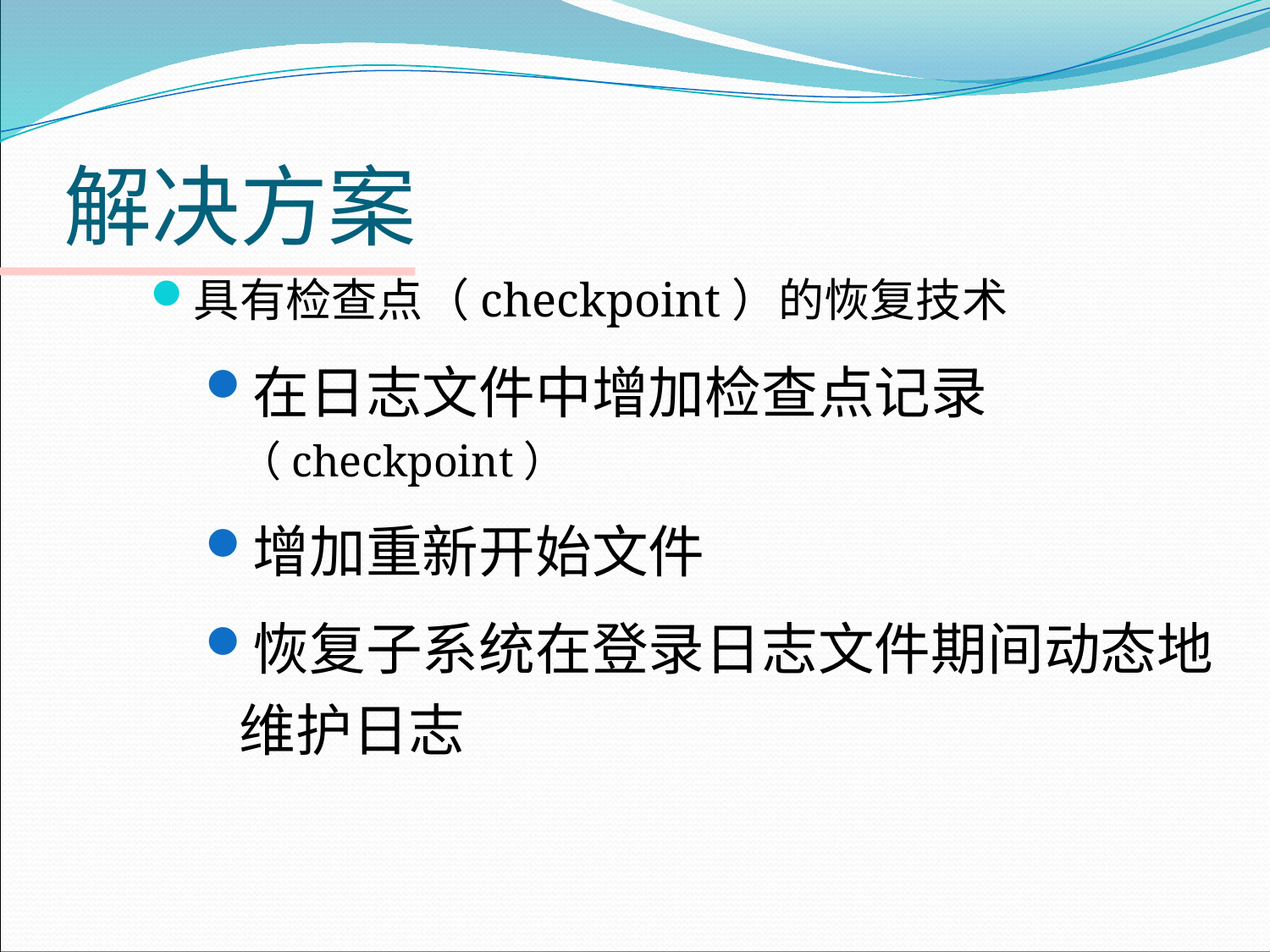

# 解决方案
具有检查点（checkpoint）的恢复技术
在日志文件中增加检查点记录（checkpoint）
增加重新开始文件
恢复子系统在登录日志文件期间动态地维护日志

959